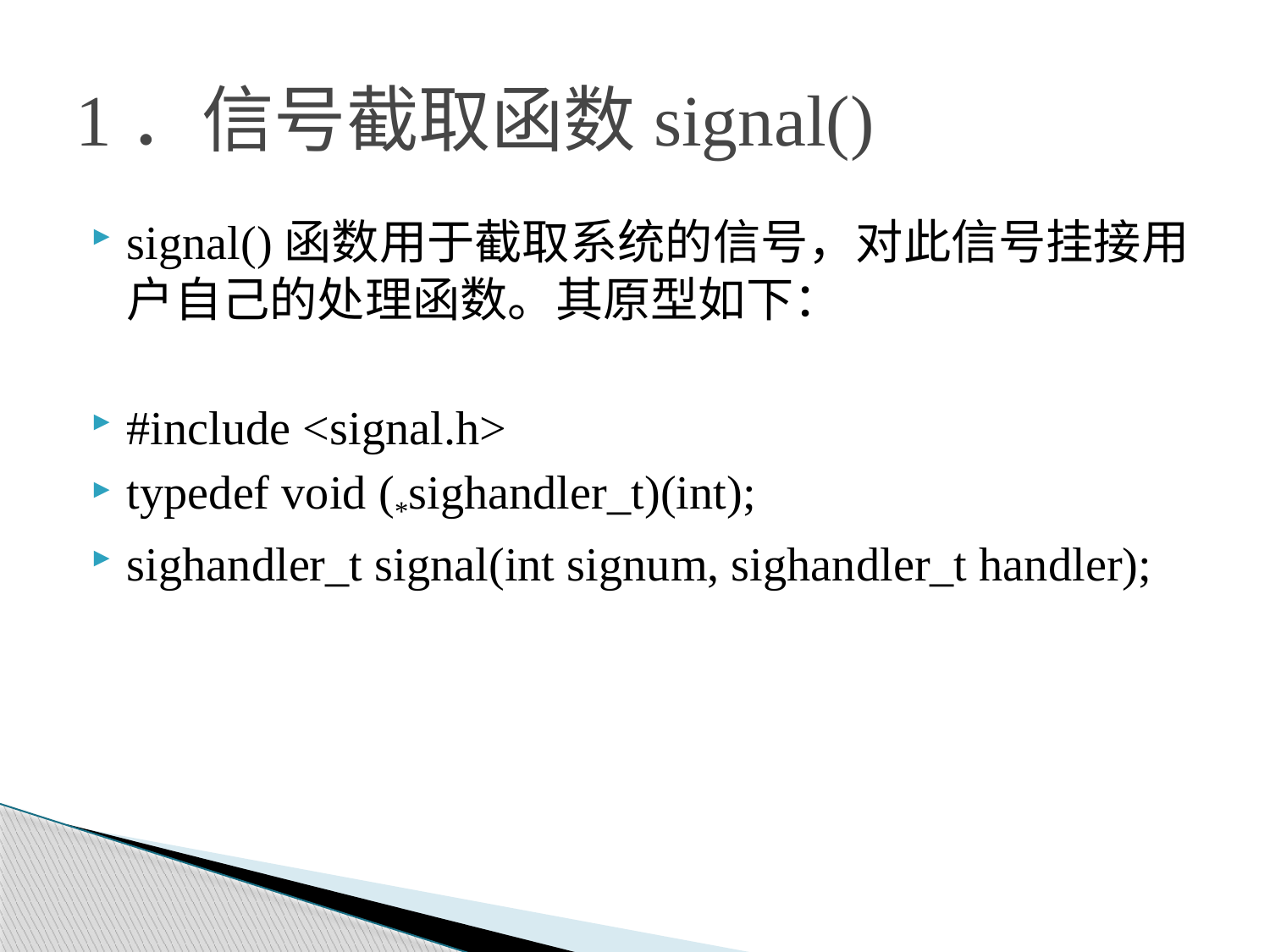

# 1．信号截取函数signal()
signal()函数用于截取系统的信号，对此信号挂接用户自己的处理函数。其原型如下：

#include <signal.h>
typedef void (*sighandler_t)(int);
sighandler_t signal(int signum, sighandler_t handler);